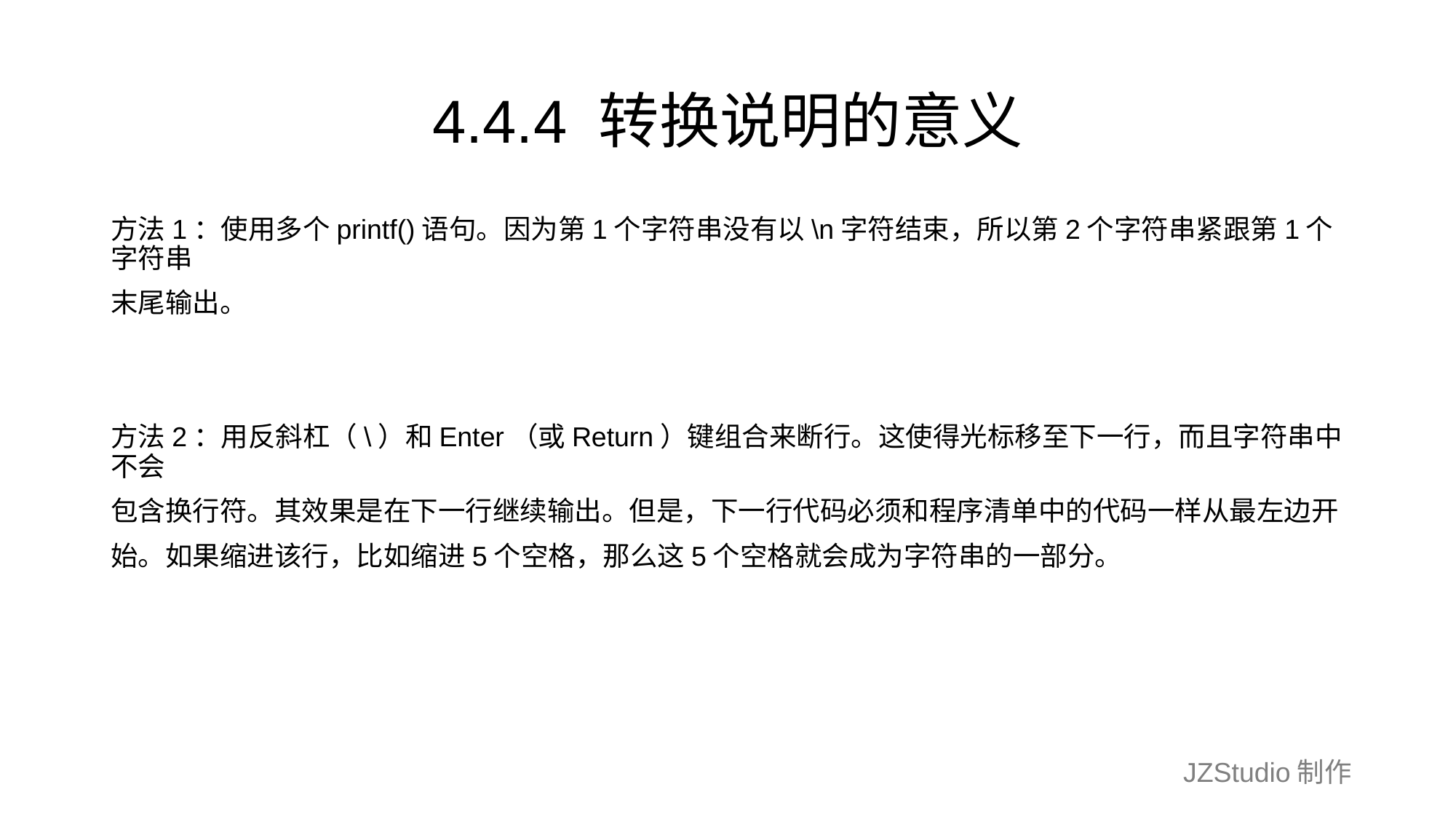

# 4.4.4 转换说明的意义
方法1：使用多个printf()语句。因为第1个字符串没有以\n字符结束，所以第2个字符串紧跟第1个字符串
末尾输出。

方法2：用反斜杠（\）和Enter（或Return）键组合来断行。这使得光标移至下一行，而且字符串中不会
包含换行符。其效果是在下一行继续输出。但是，下一行代码必须和程序清单中的代码一样从最左边开
始。如果缩进该行，比如缩进5个空格，那么这5个空格就会成为字符串的一部分。